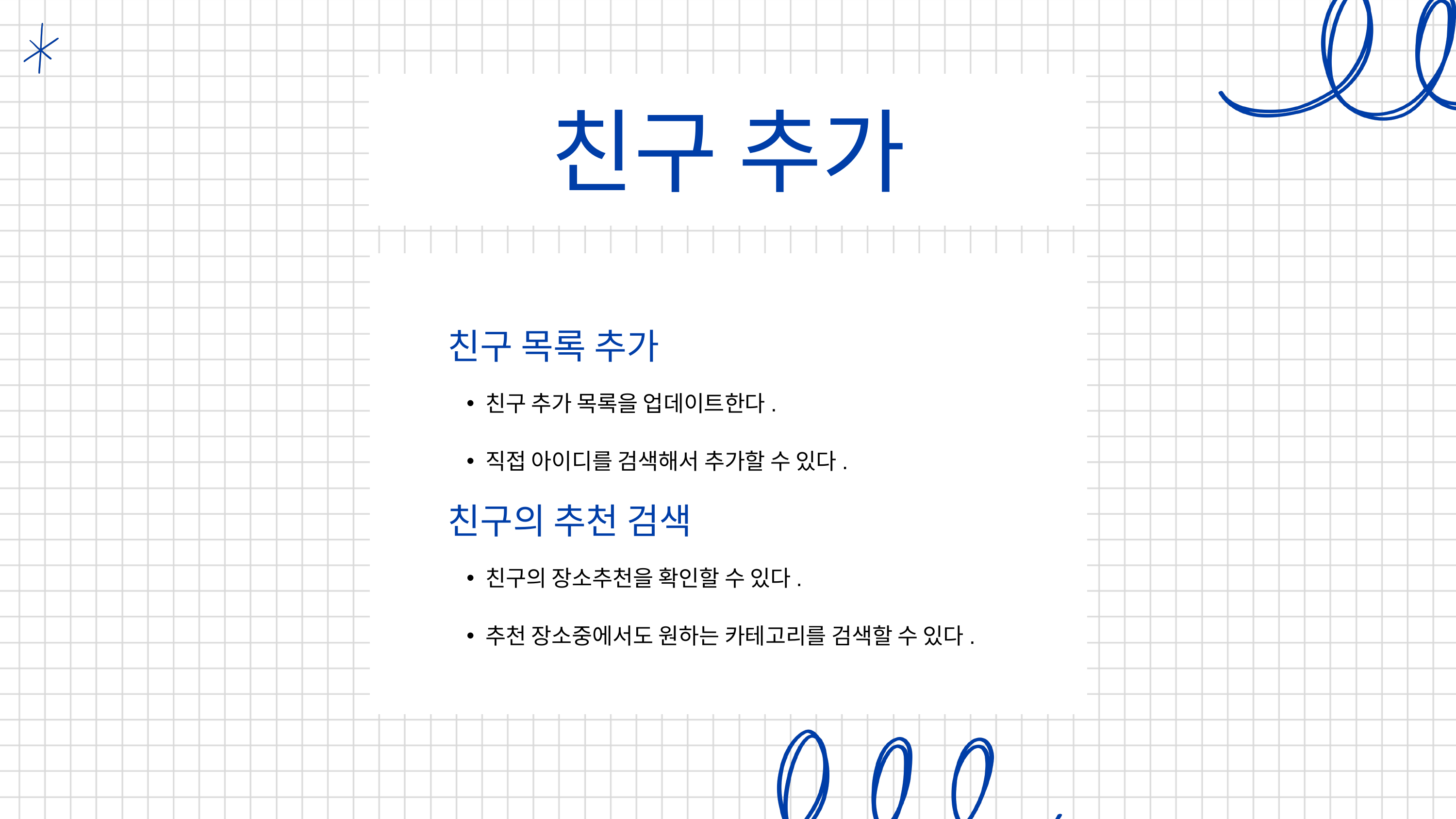

친구 추가

친구 목록 추가
친구 추가 목록을 업데이트한다.

직접 아이디를 검색해서 추가할 수 있다.
친구의 추천 검색
친구의 장소추천을 확인할 수 있다.

추천 장소중에서도 원하는 카테고리를 검색할 수 있다.